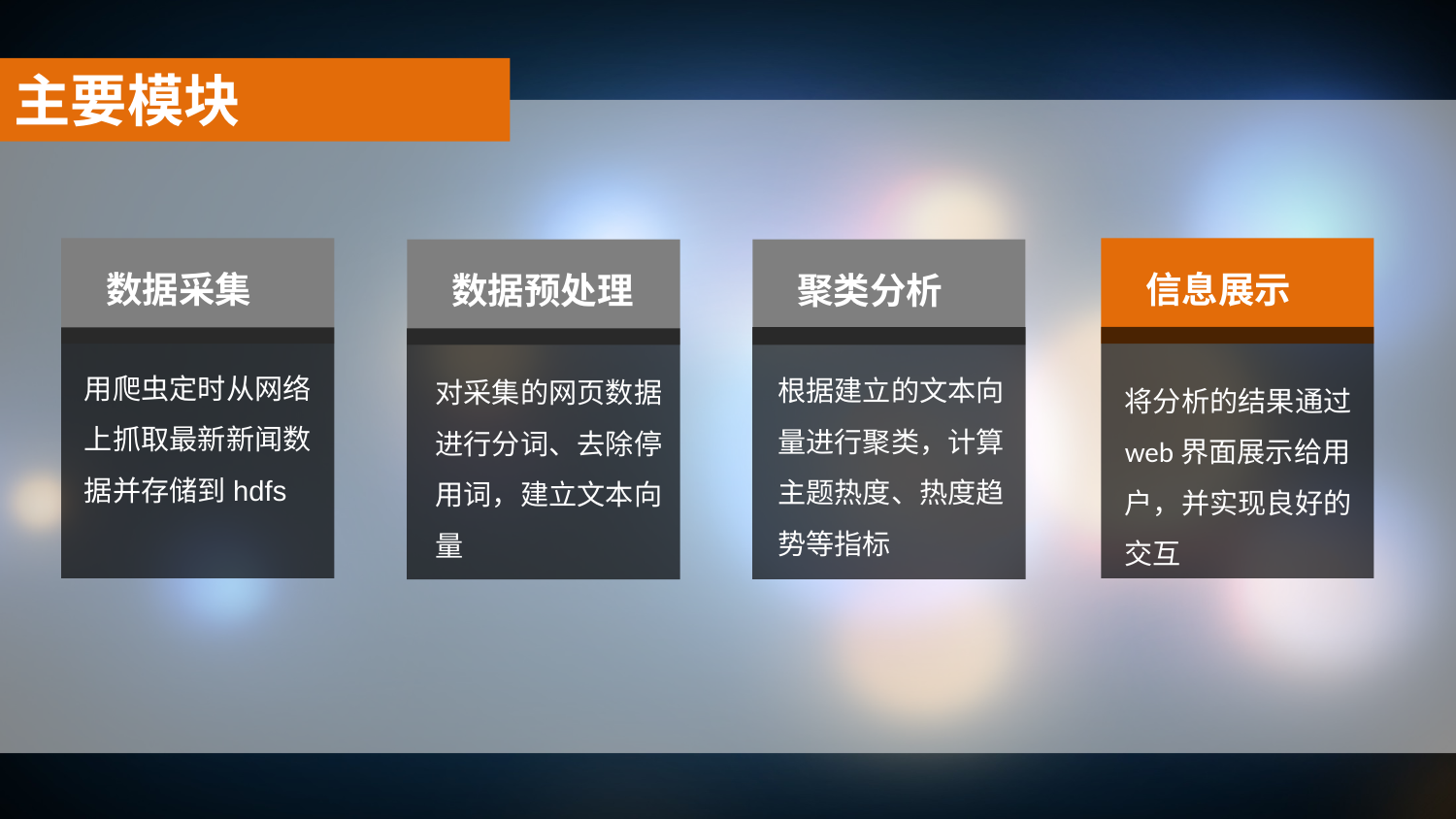

主要模块

数据采集
用爬虫定时从网络上抓取最新新闻数据并存储到hdfs

信息展示

将分析的结果通过web界面展示给用户，并实现良好的交互
数据预处理

对采集的网页数据进行分词、去除停用词，建立文本向量
聚类分析
根据建立的文本向量进行聚类，计算主题热度、热度趋势等指标